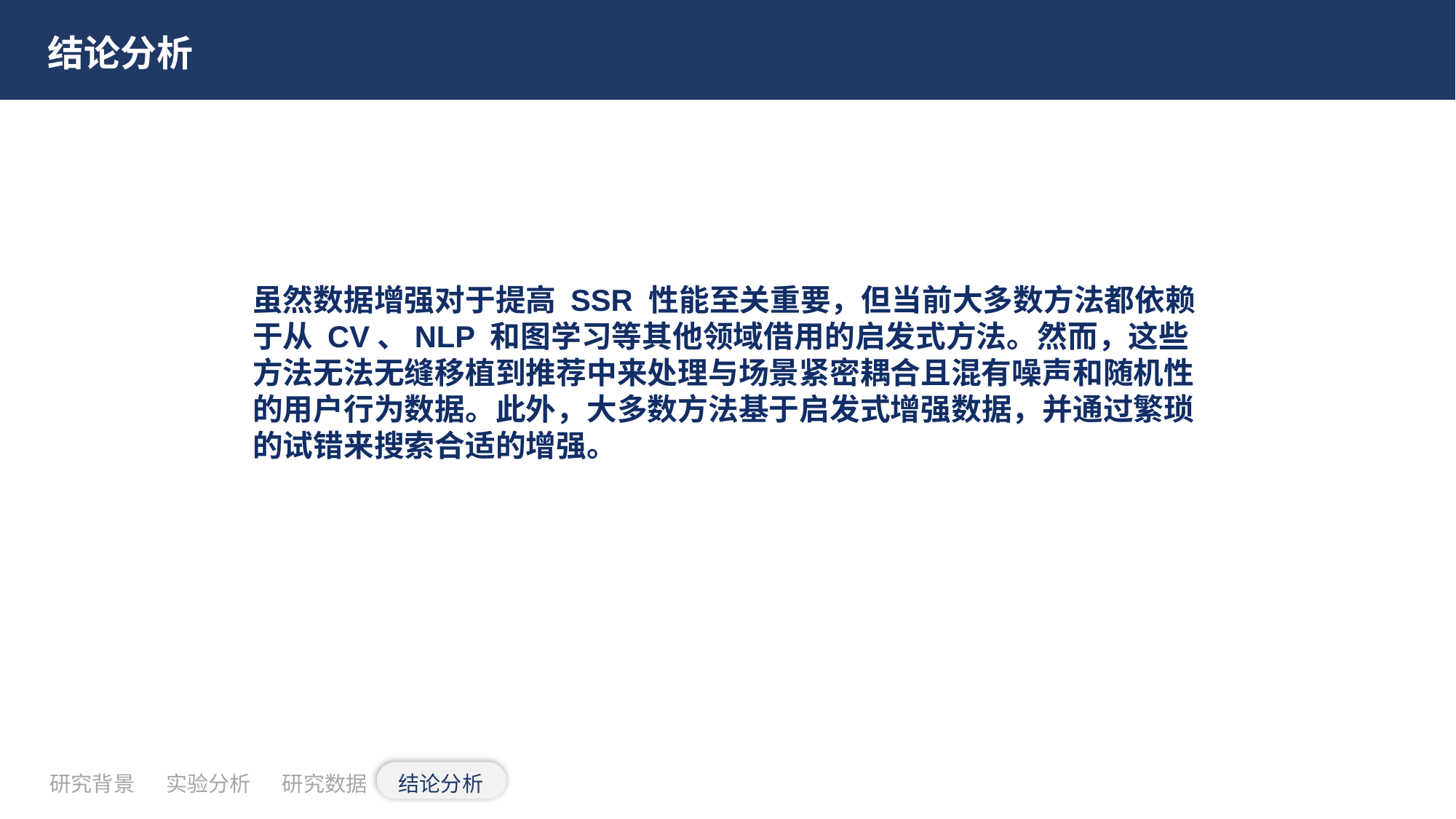

结论分析
虽然数据增强对于提高 SSR 性能至关重要，但当前大多数方法都依赖于从 CV、NLP 和图学习等其他领域借用的启发式方法。然而，这些方法无法无缝移植到推荐中来处理与场景紧密耦合且混有噪声和随机性的用户行为数据。此外，大多数方法基于启发式增强数据，并通过繁琐的试错来搜索合适的增强。
研究背景
实验分析
研究数据
结论分析